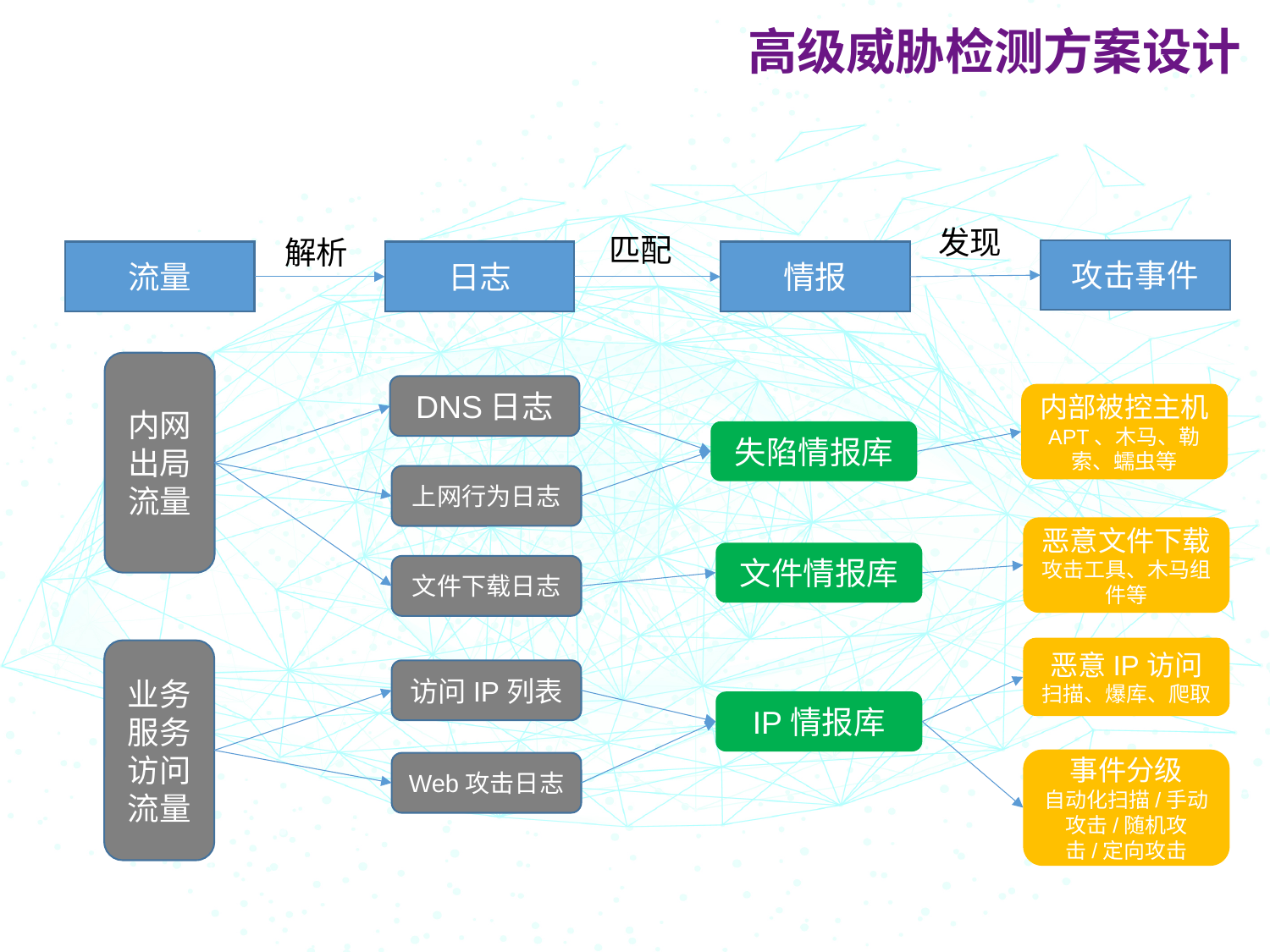

高级威胁检测方案设计
发现
匹配
解析
攻击事件
流量
日志
情报
内网出局
流量
DNS日志
内部被控主机
APT、木马、勒索、蠕虫等
失陷情报库
上网行为日志
恶意文件下载
攻击工具、木马组件等
文件情报库
文件下载日志
恶意IP访问
扫描、爆库、爬取
业务服务访问流量
访问IP列表
IP情报库
事件分级
自动化扫描/手动攻击/随机攻击/定向攻击
Web攻击日志